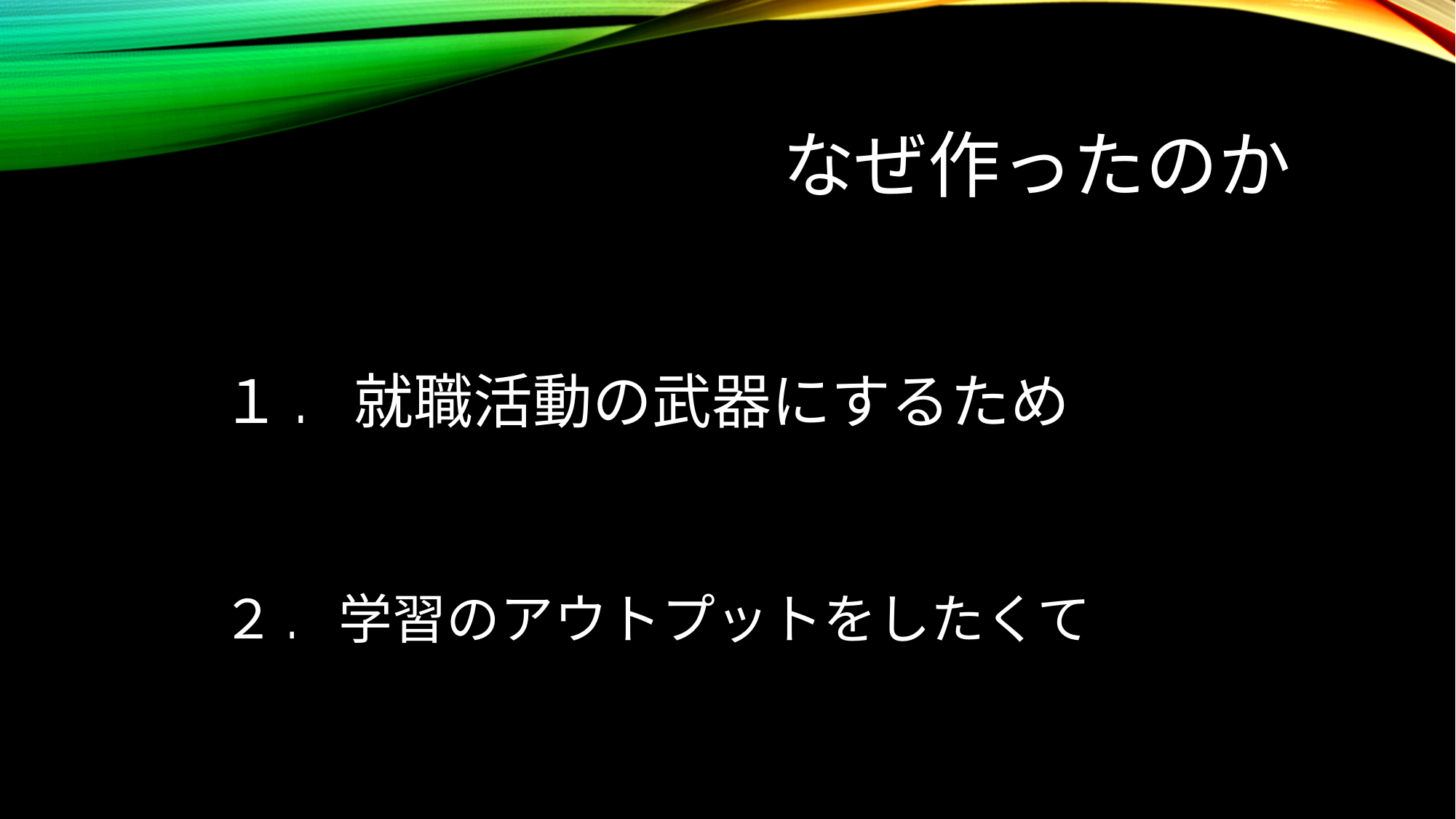

# なぜ作ったのか
１.  就職活動の武器にするため
２.  学習のアウトプットをしたくて